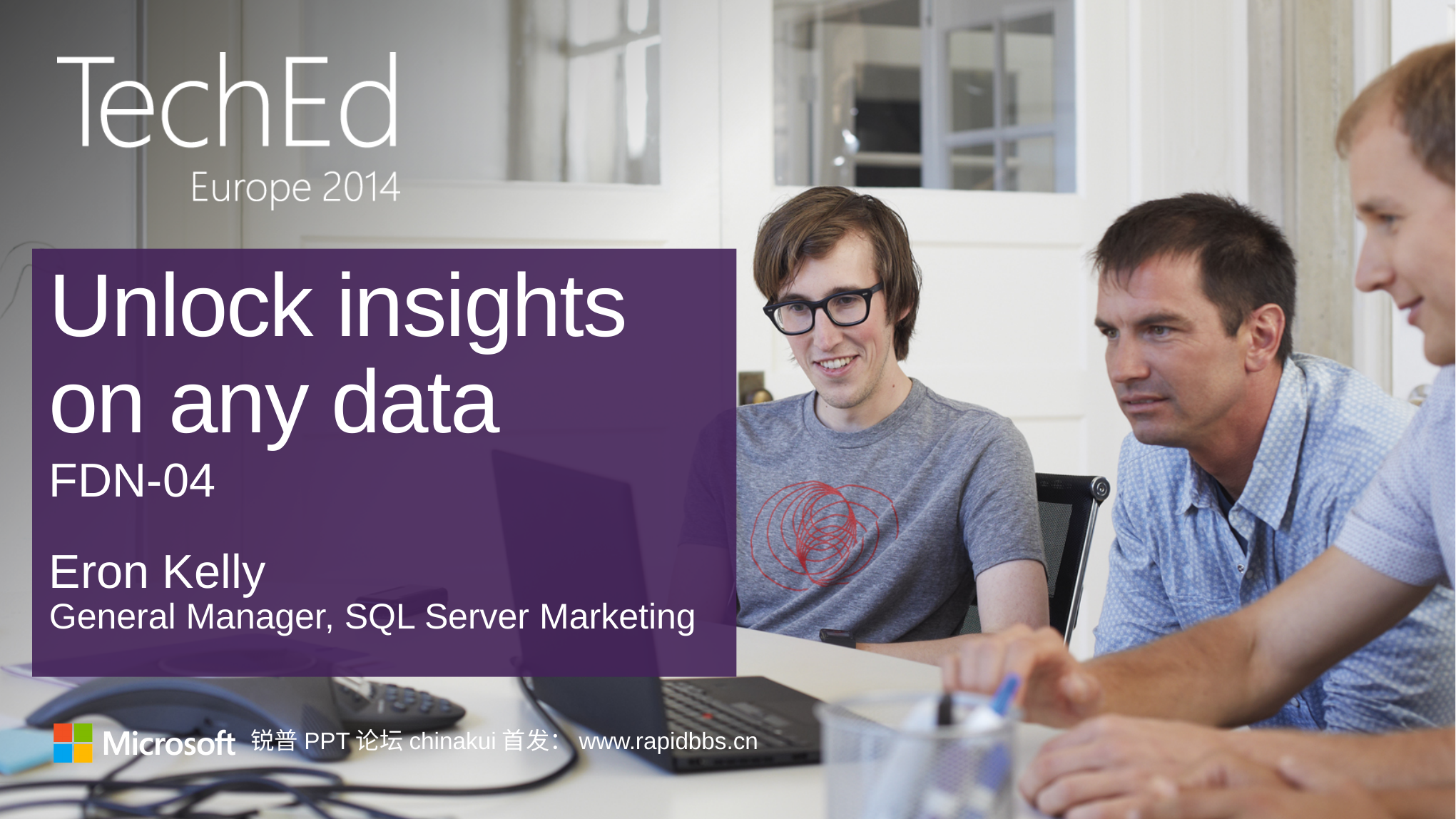

# Unlock insights on any data
FDN-04
Eron Kelly
General Manager, SQL Server Marketing
锐普PPT论坛chinakui首发：www.rapidbbs.cn